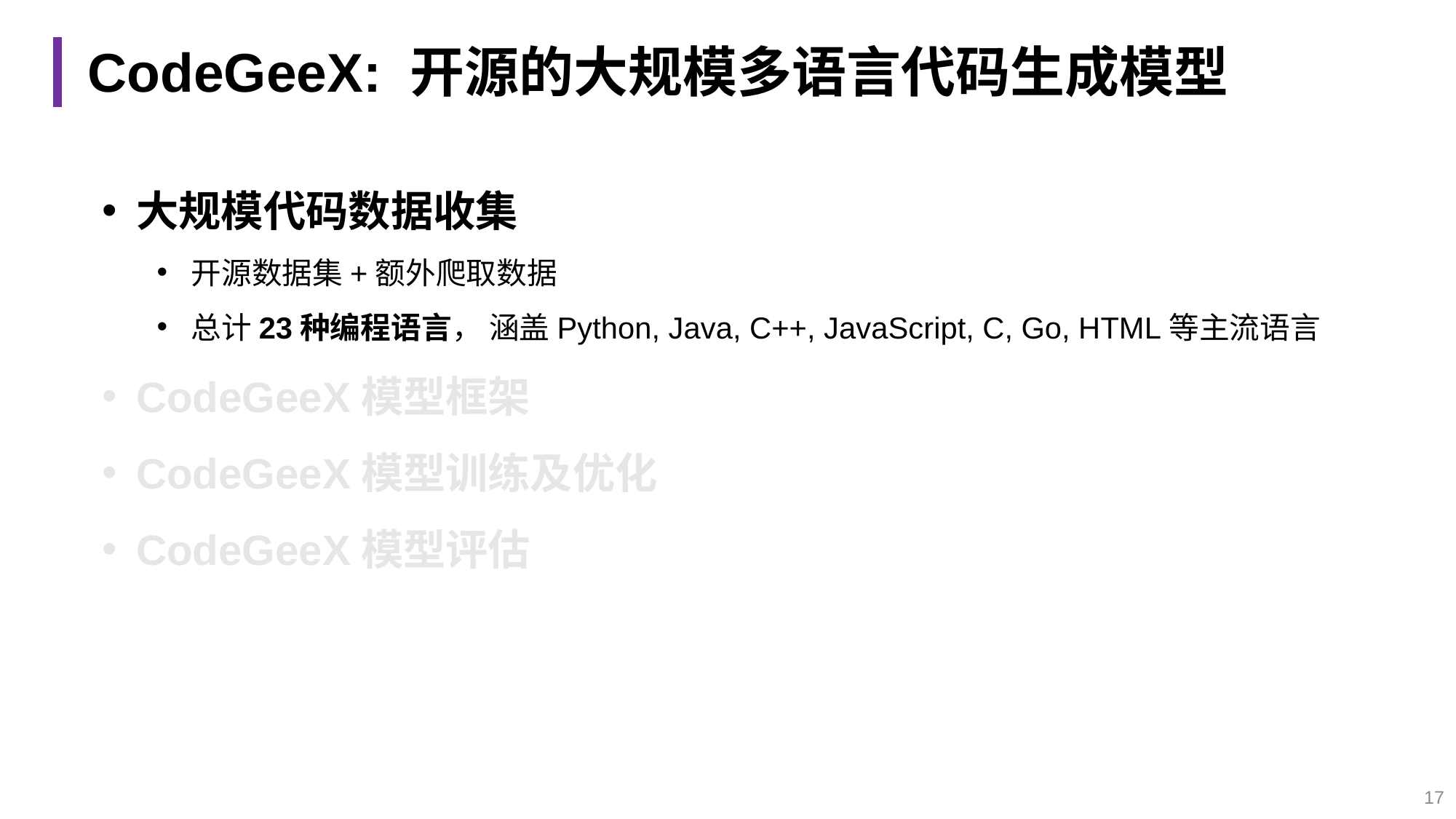

# CodeGeeX: 开源的大规模多语言代码生成模型
大规模代码数据收集
开源数据集+额外爬取数据
总计23种编程语言， 涵盖Python, Java, C++, JavaScript, C, Go, HTML等主流语言
CodeGeeX模型框架
CodeGeeX模型训练及优化
CodeGeeX模型评估
17